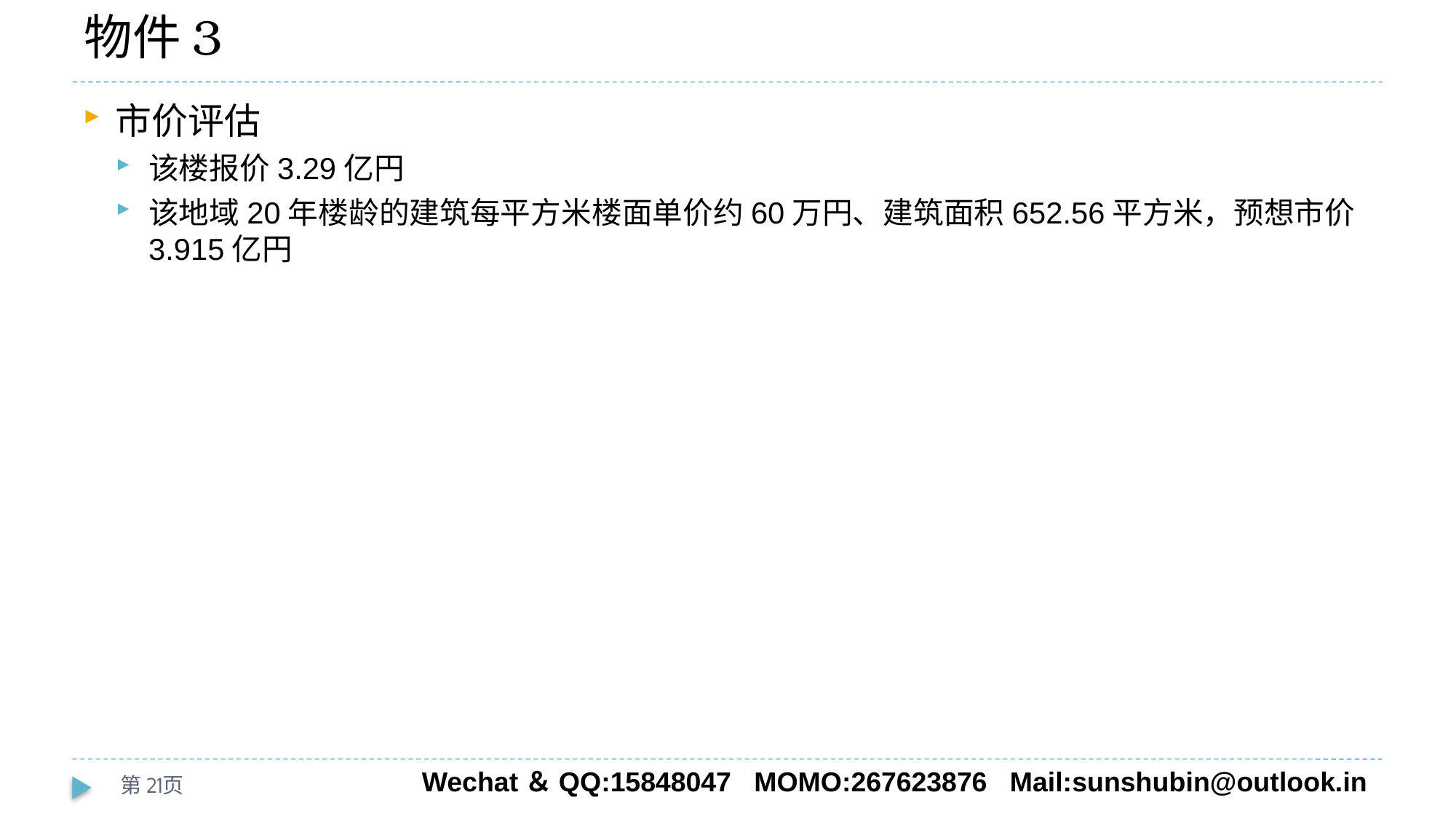

# 物件3
市价评估
该楼报价3.29亿円
该地域20年楼龄的建筑每平方米楼面单价约60万円、建筑面积652.56平方米，预想市价3.915亿円

第21页